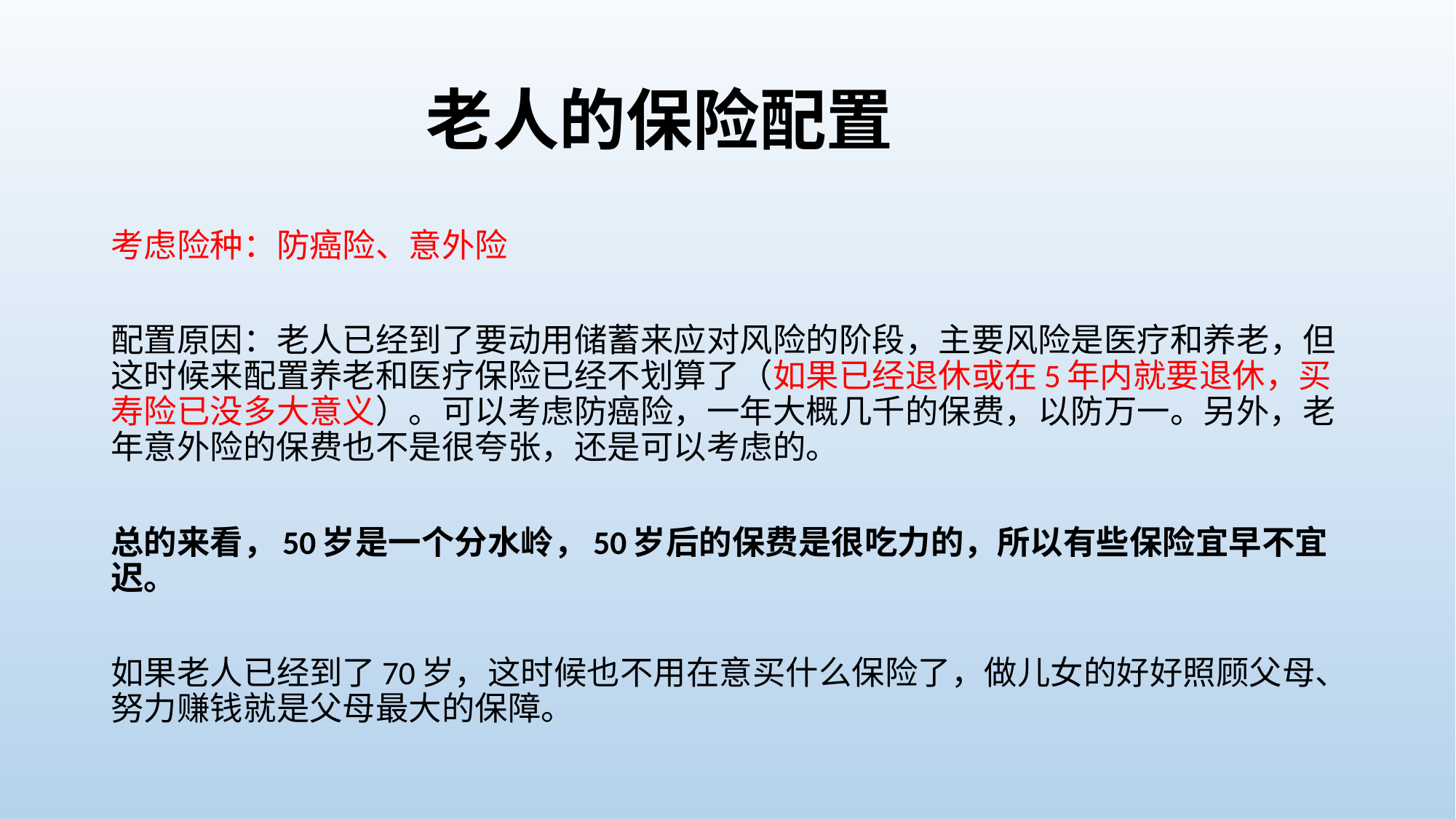

# 老人的保险配置

考虑险种：防癌险、意外险

配置原因：老人已经到了要动用储蓄来应对风险的阶段，主要风险是医疗和养老，但这时候来配置养老和医疗保险已经不划算了（如果已经退休或在5年内就要退休，买寿险已没多大意义）。可以考虑防癌险，一年大概几千的保费，以防万一。另外，老年意外险的保费也不是很夸张，还是可以考虑的。

总的来看，50岁是一个分水岭，50岁后的保费是很吃力的，所以有些保险宜早不宜迟。

如果老人已经到了70岁，这时候也不用在意买什么保险了，做儿女的好好照顾父母、努力赚钱就是父母最大的保障。